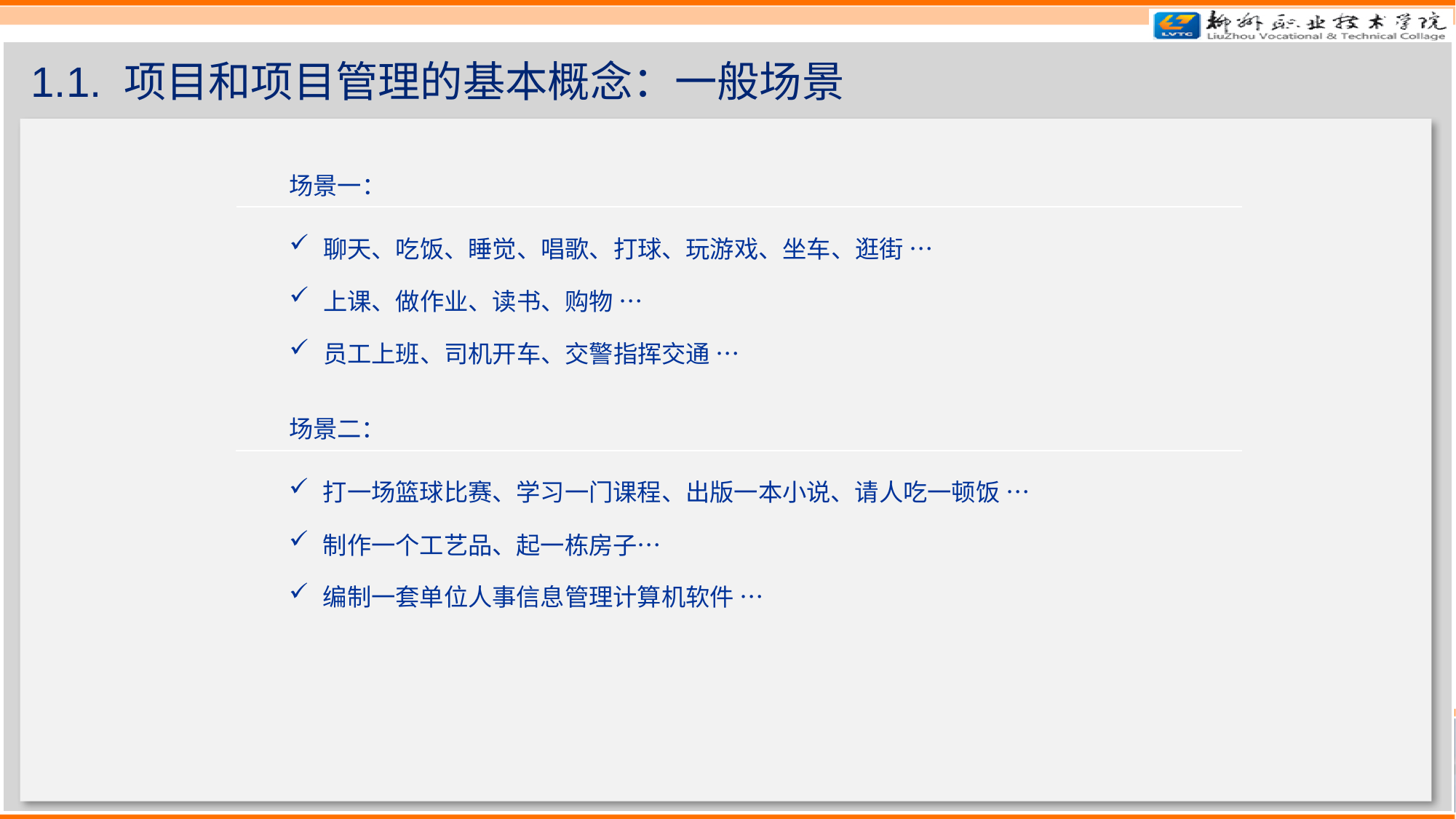

# 1.1. 项目和项目管理的基本概念：一般场景
|  | 场景一： |
| --- | --- |
|  | 聊天、吃饭、睡觉、唱歌、打球、玩游戏、坐车、逛街 … 上课、做作业、读书、购物 … 员工上班、司机开车、交警指挥交通 … |
|  | 场景二： |
| --- | --- |
|  | 打一场篮球比赛、学习一门课程、出版一本小说、请人吃一顿饭 … 制作一个工艺品、起一栋房子… 编制一套单位人事信息管理计算机软件 … |